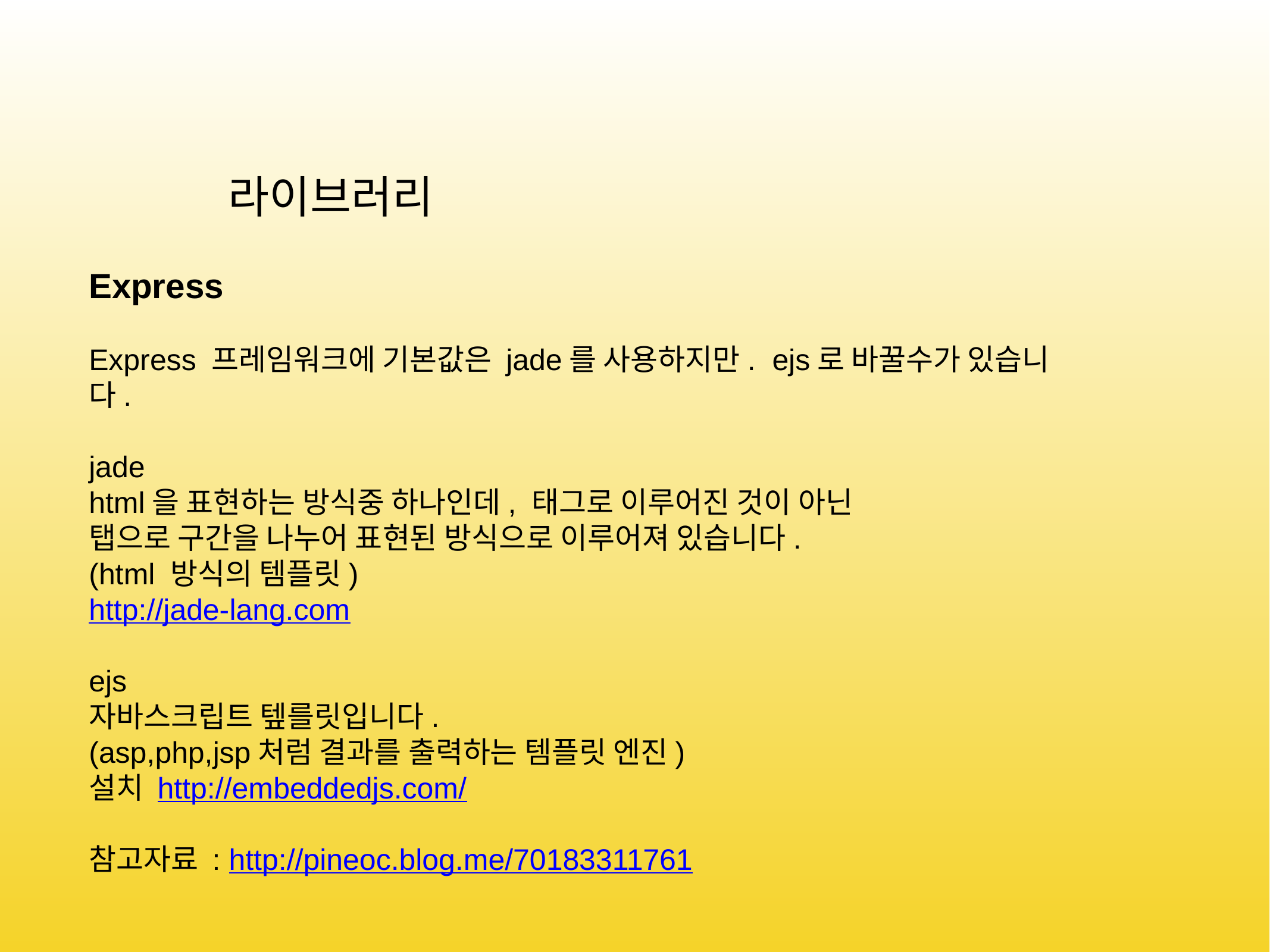

라이브러리

Express

Express 프레임워크에 기본값은 jade를 사용하지만.  ejs로 바꿀수가 있습니다.

jade
html을 표현하는 방식중 하나인데, 태그로 이루어진 것이 아닌
탭으로 구간을 나누어 표현된 방식으로 이루어져 있습니다.
(html 방식의 템플릿)
http://jade-lang.com

ejs
자바스크립트 텦를릿입니다.
(asp,php,jsp처럼 결과를 출력하는 템플릿 엔진)
설치 http://embeddedjs.com/

참고자료 : http://pineoc.blog.me/70183311761